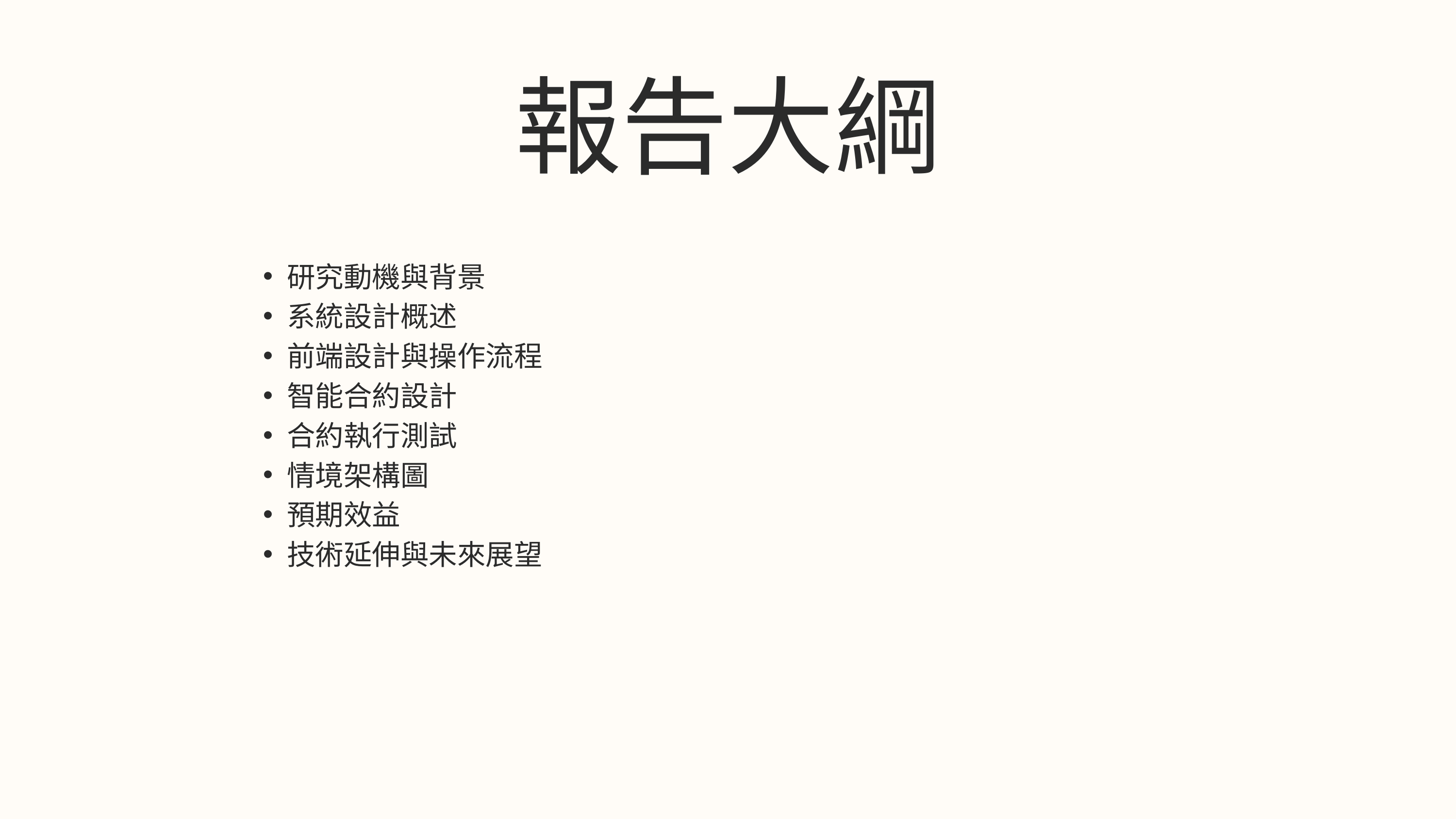

報告大綱

研究動機與背景
系統設計概述
前端設計與操作流程
智能合約設計
合約執行測試
情境架構圖
預期效益
技術延伸與未來展望